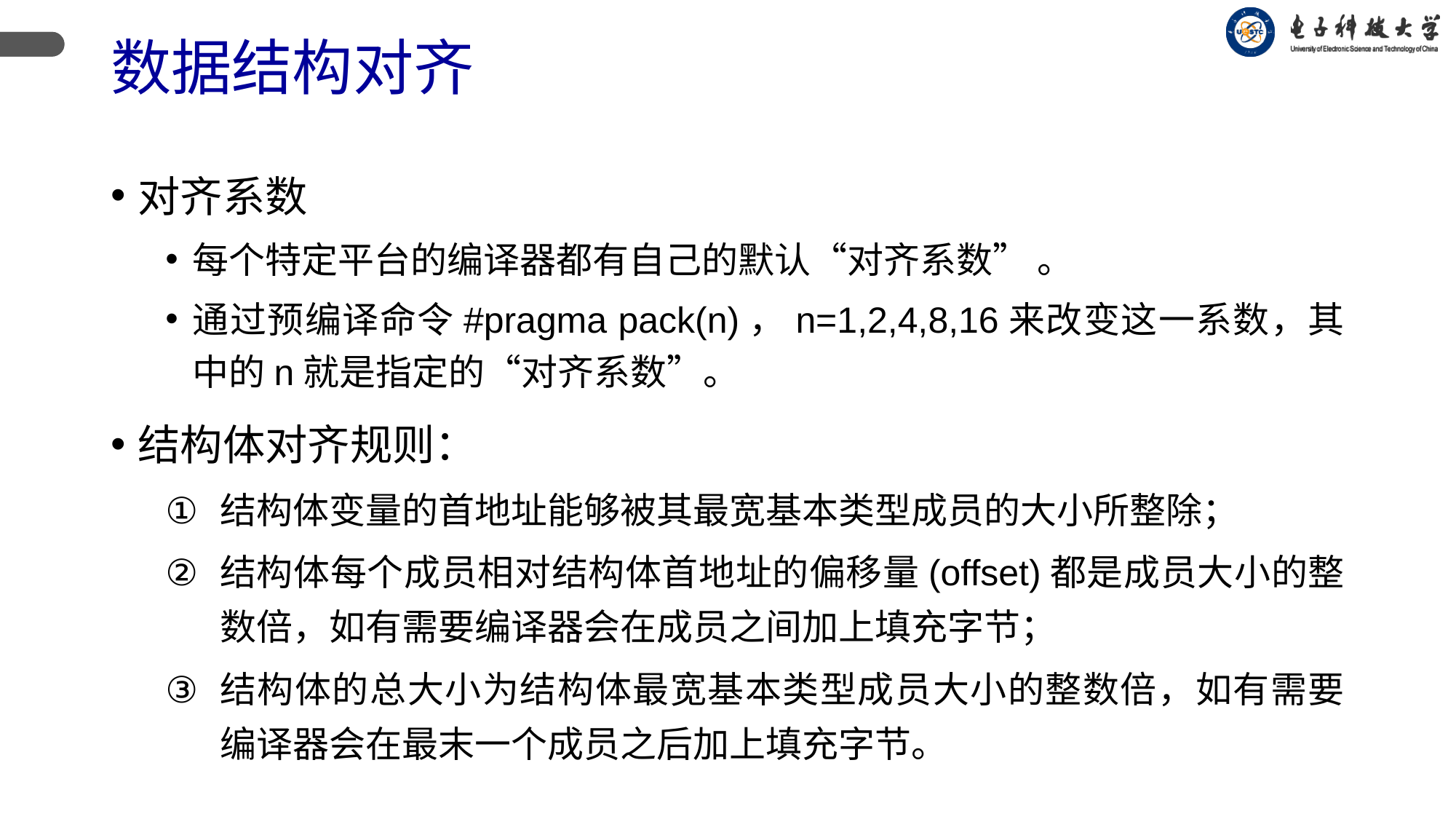

# 数据结构对齐
对齐系数
每个特定平台的编译器都有自己的默认“对齐系数” 。
通过预编译命令#pragma pack(n)，n=1,2,4,8,16来改变这一系数，其中的n就是指定的“对齐系数”。
结构体对齐规则：
结构体变量的首地址能够被其最宽基本类型成员的大小所整除；
结构体每个成员相对结构体首地址的偏移量(offset)都是成员大小的整数倍，如有需要编译器会在成员之间加上填充字节；
结构体的总大小为结构体最宽基本类型成员大小的整数倍，如有需要编译器会在最末一个成员之后加上填充字节。